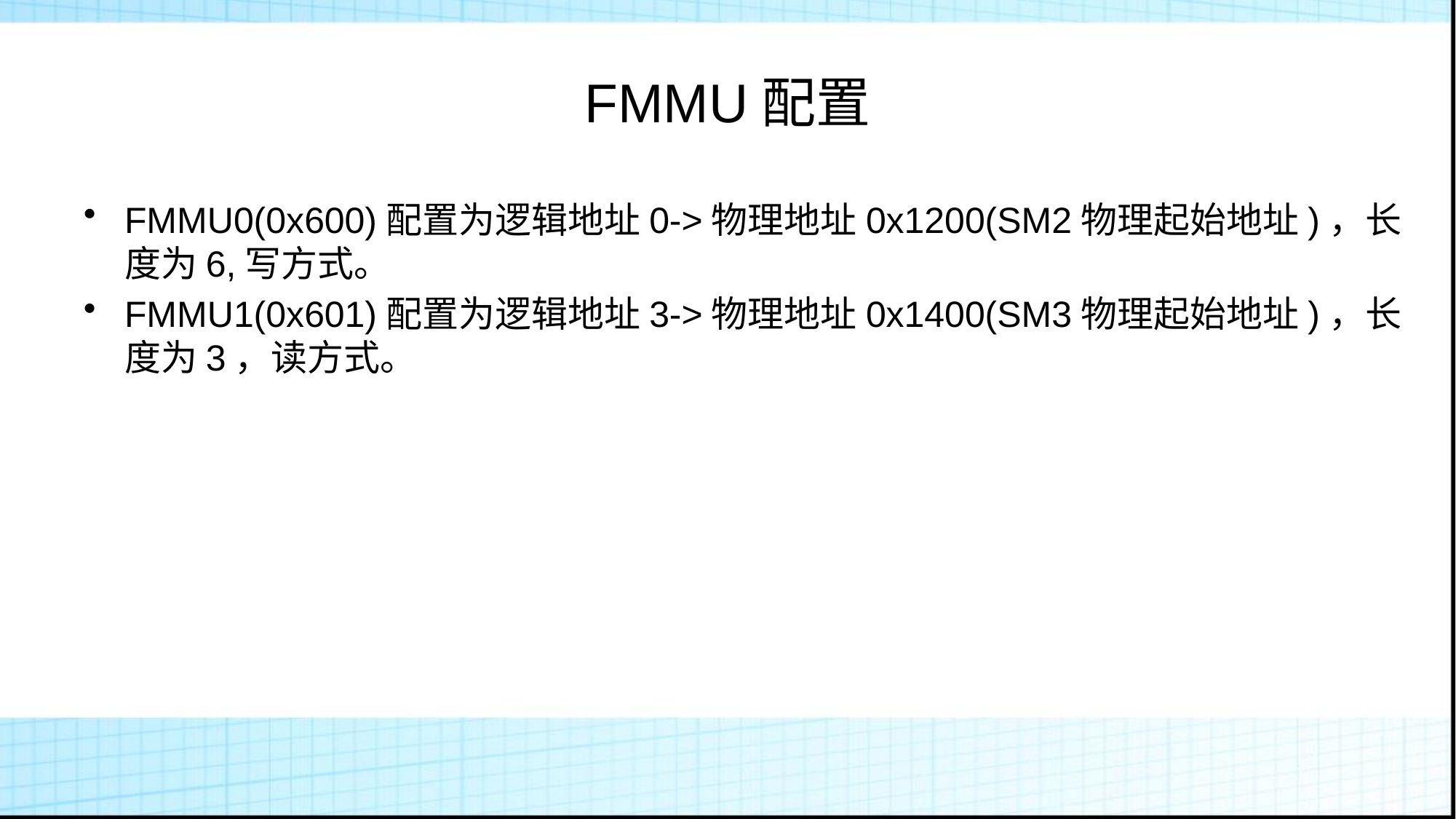

# FMMU配置
FMMU0(0x600)配置为逻辑地址0->物理地址0x1200(SM2物理起始地址)，长度为6,写方式。
FMMU1(0x601)配置为逻辑地址3->物理地址0x1400(SM3物理起始地址)，长度为3，读方式。